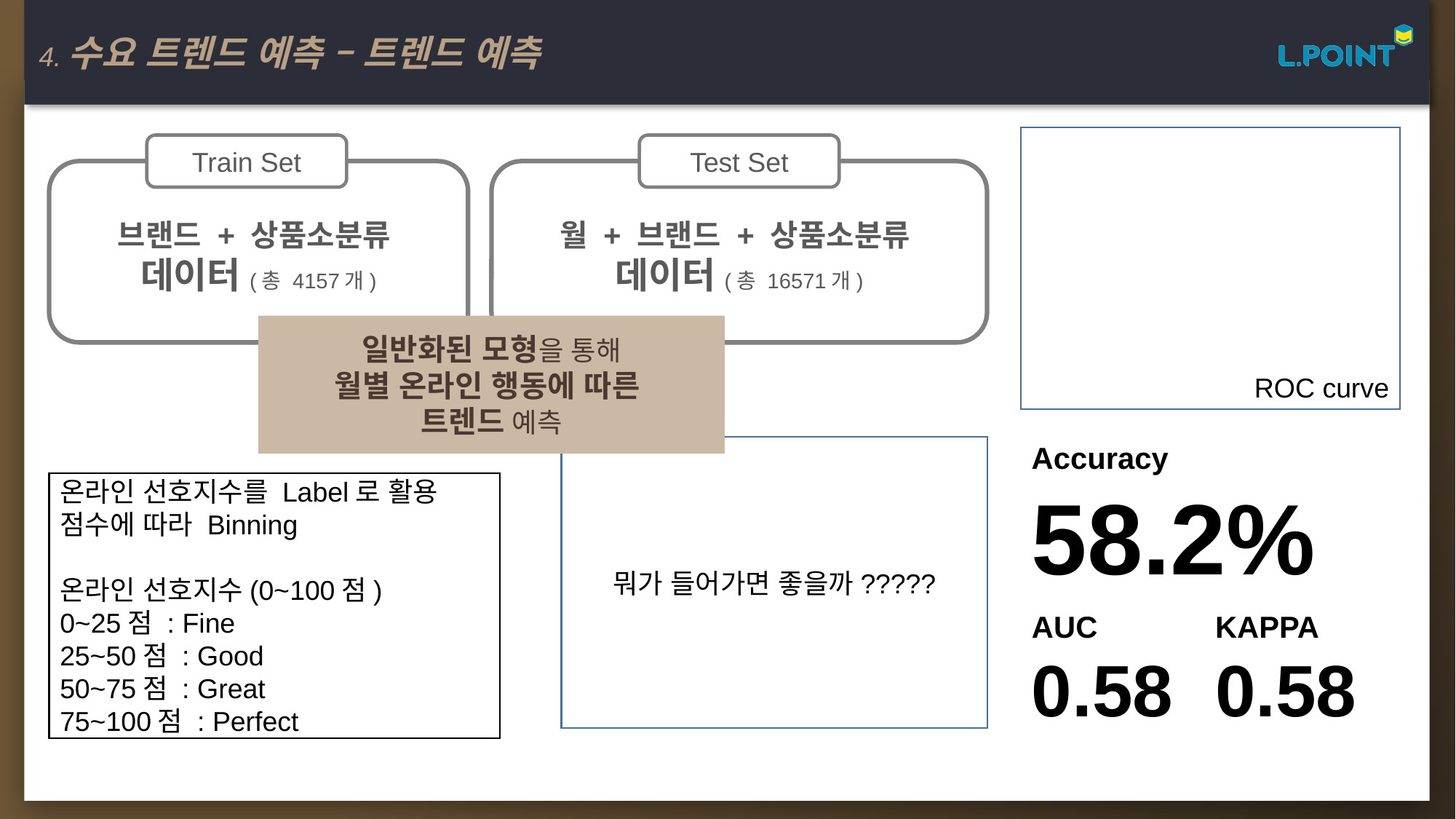

4.수요 트렌드 예측 – 트렌드 예측

Train Set

브랜드 + 상품소분류
데이터(총 4157개)
Test Set

월 + 브랜드 + 상품소분류
데이터(총 16571개)
일반화된 모형을 통해
월별 온라인 행동에 따른
트렌드 예측
ROC curve
Accuracy 58.2%
AUC
0.58
KAPPA
0.58
뭐가 들어가면 좋을까?????
온라인 선호지수를 Label로 활용
점수에 따라 Binning

온라인 선호지수(0~100점)
0~25점 : Fine
25~50점 : Good
50~75점 : Great
75~100점 : Perfect
19